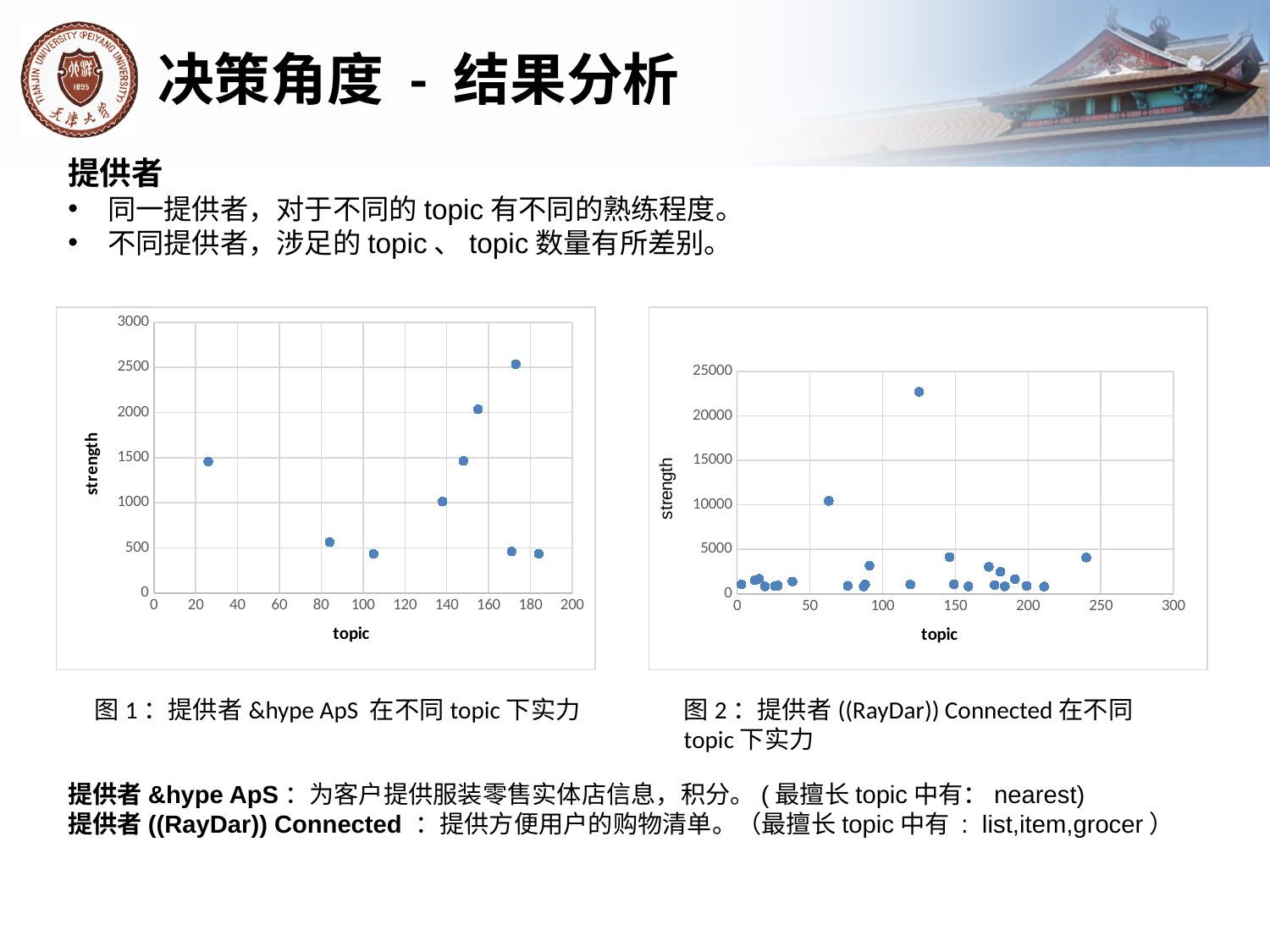

# 决策角度 - 结果分析
提供者
同一提供者，对于不同的topic有不同的熟练程度。
不同提供者，涉足的topic、topic数量有所差别。

### Chart

| Category |  |
|---|---|

### Chart:

| Category |  |
|---|---|
图1：提供者&hype ApS 在不同topic下实力
图2：提供者((RayDar)) Connected在不同topic下实力
提供者&hype ApS：为客户提供服装零售实体店信息，积分。(最擅长topic中有：nearest)
提供者((RayDar)) Connected ：提供方便用户的购物清单。（最擅长topic中有 :  list,item,grocer）